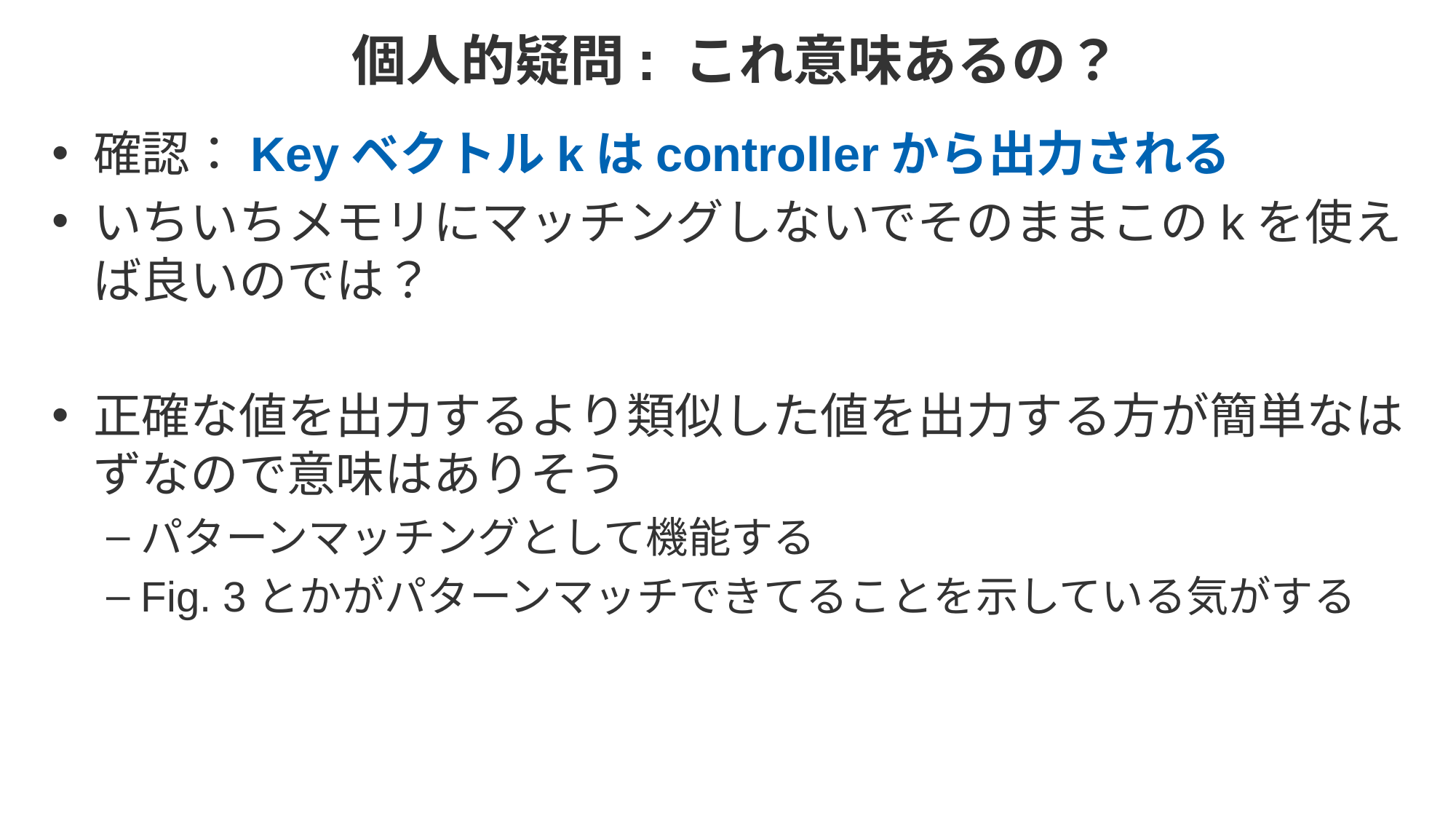

# 個人的疑問: これ意味あるの？
確認：Keyベクトルkはcontrollerから出力される
いちいちメモリにマッチングしないでそのままこのkを使えば良いのでは？

正確な値を出力するより類似した値を出力する方が簡単なはずなので意味はありそう
パターンマッチングとして機能する
Fig. 3とかがパターンマッチできてることを示している気がする